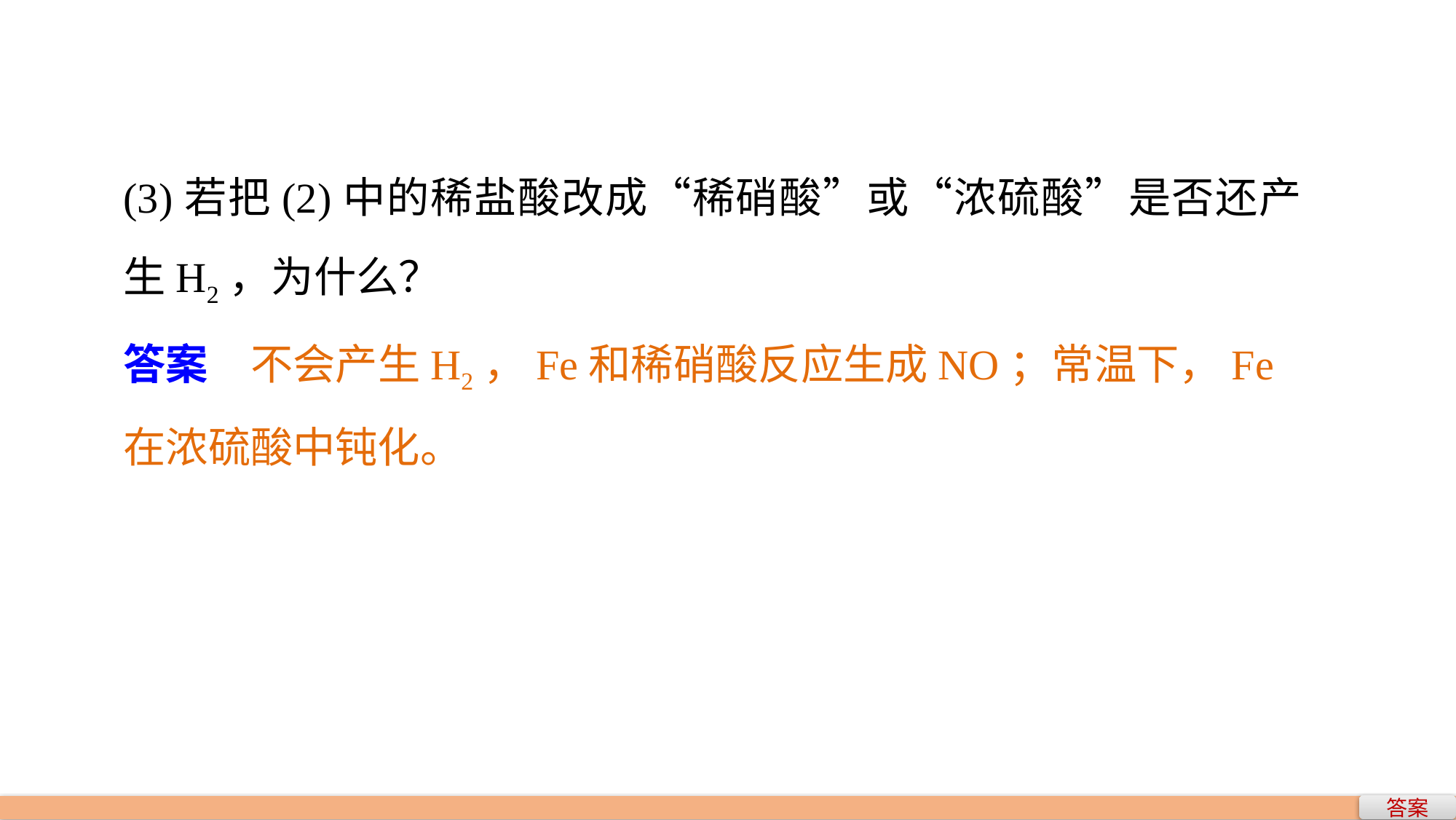

(3)若把(2)中的稀盐酸改成“稀硝酸”或“浓硫酸”是否还产生H2，为什么？
答案　不会产生H2，Fe和稀硝酸反应生成NO；常温下，Fe在浓硫酸中钝化。
答案